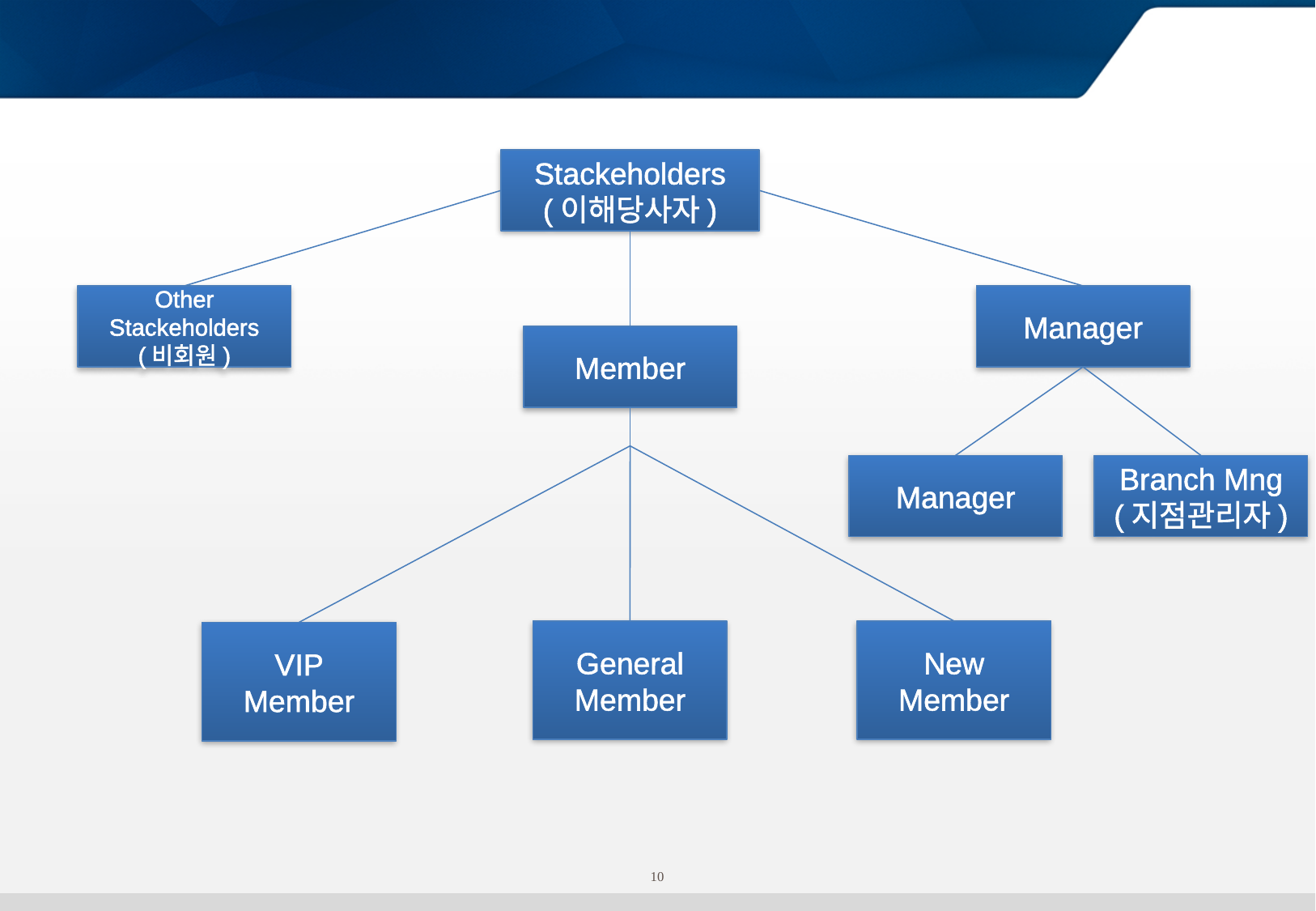

비즈니스 모델 – Initial Class Diagram
Stackeholders
(이해당사자)
Other
Stackeholders
(비회원)
Manager
Member
Manager
Branch Mng
(지점관리자)
General
Member
New
Member
VIP
Member